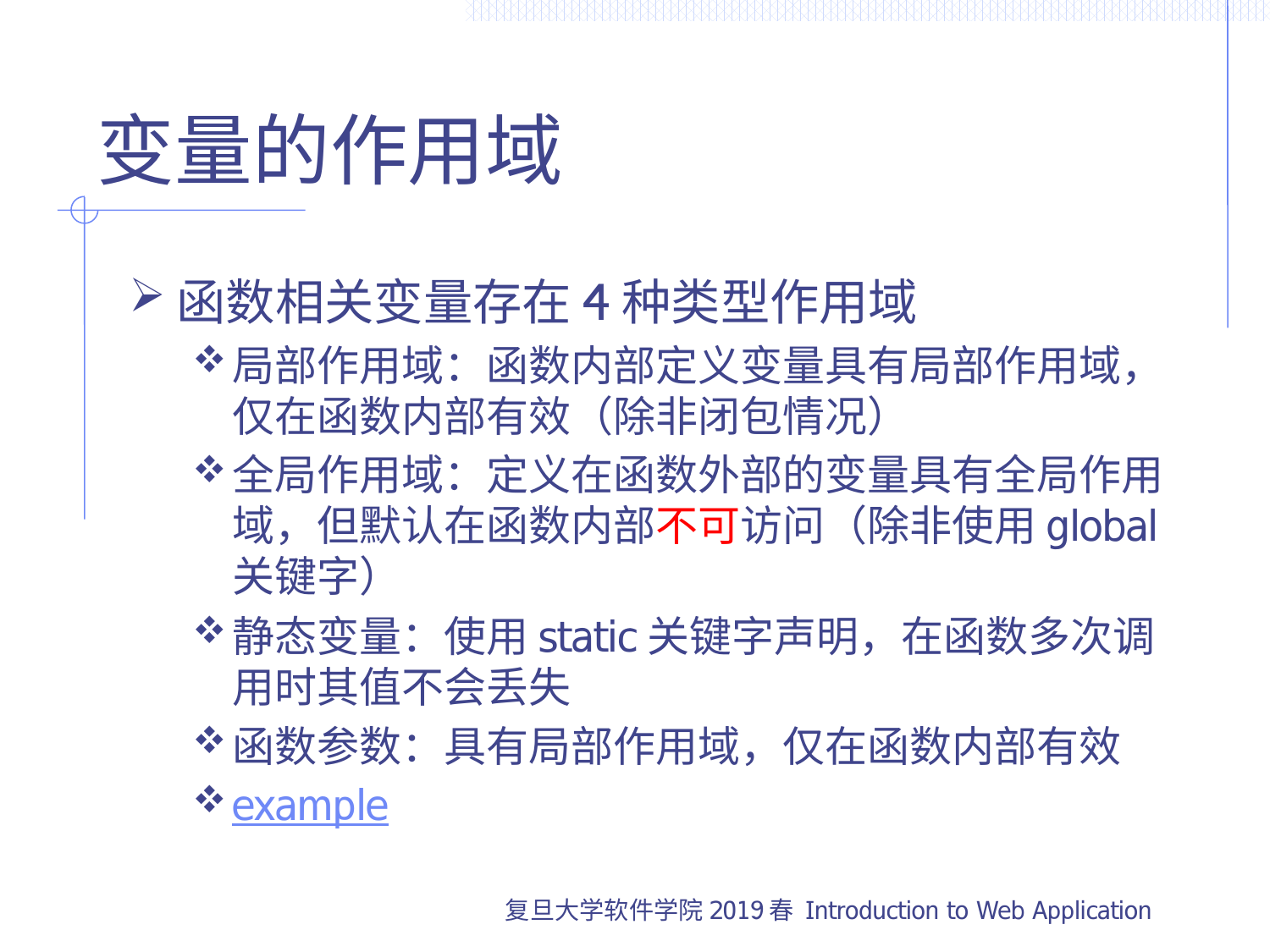

# 变量的作用域
函数相关变量存在4种类型作用域
局部作用域：函数内部定义变量具有局部作用域，仅在函数内部有效（除非闭包情况）
全局作用域：定义在函数外部的变量具有全局作用域，但默认在函数内部不可访问（除非使用global关键字）
静态变量：使用static关键字声明，在函数多次调用时其值不会丢失
函数参数：具有局部作用域，仅在函数内部有效
example